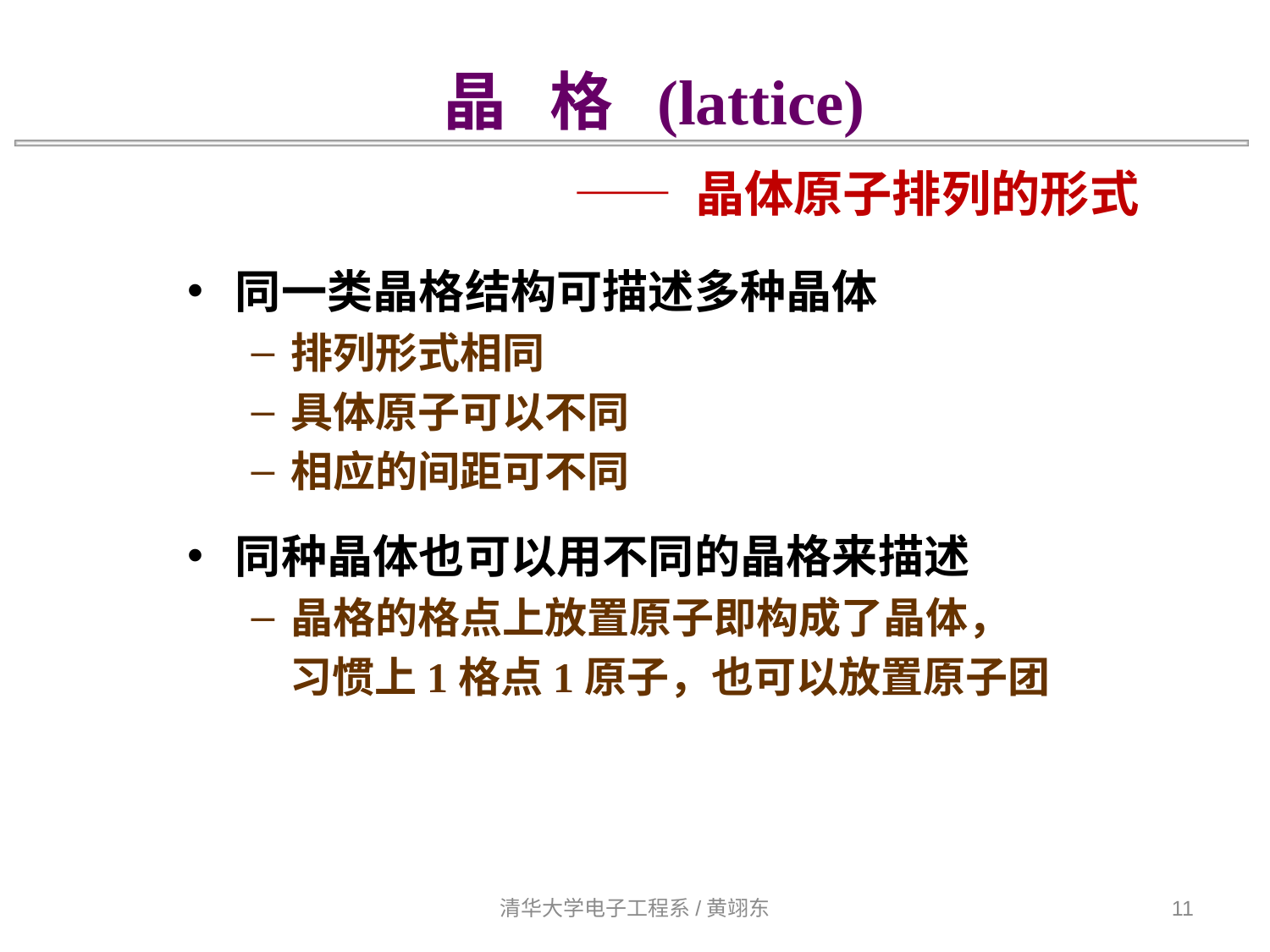

晶   格  (lattice)

—— 晶体原子排列的形式
同一类晶格结构可描述多种晶体
排列形式相同
具体原子可以不同
相应的间距可不同
同种晶体也可以用不同的晶格来描述
晶格的格点上放置原子即构成了晶体，
   习惯上1格点1原子，也可以放置原子团
清华大学电子工程系/黄翊东
11